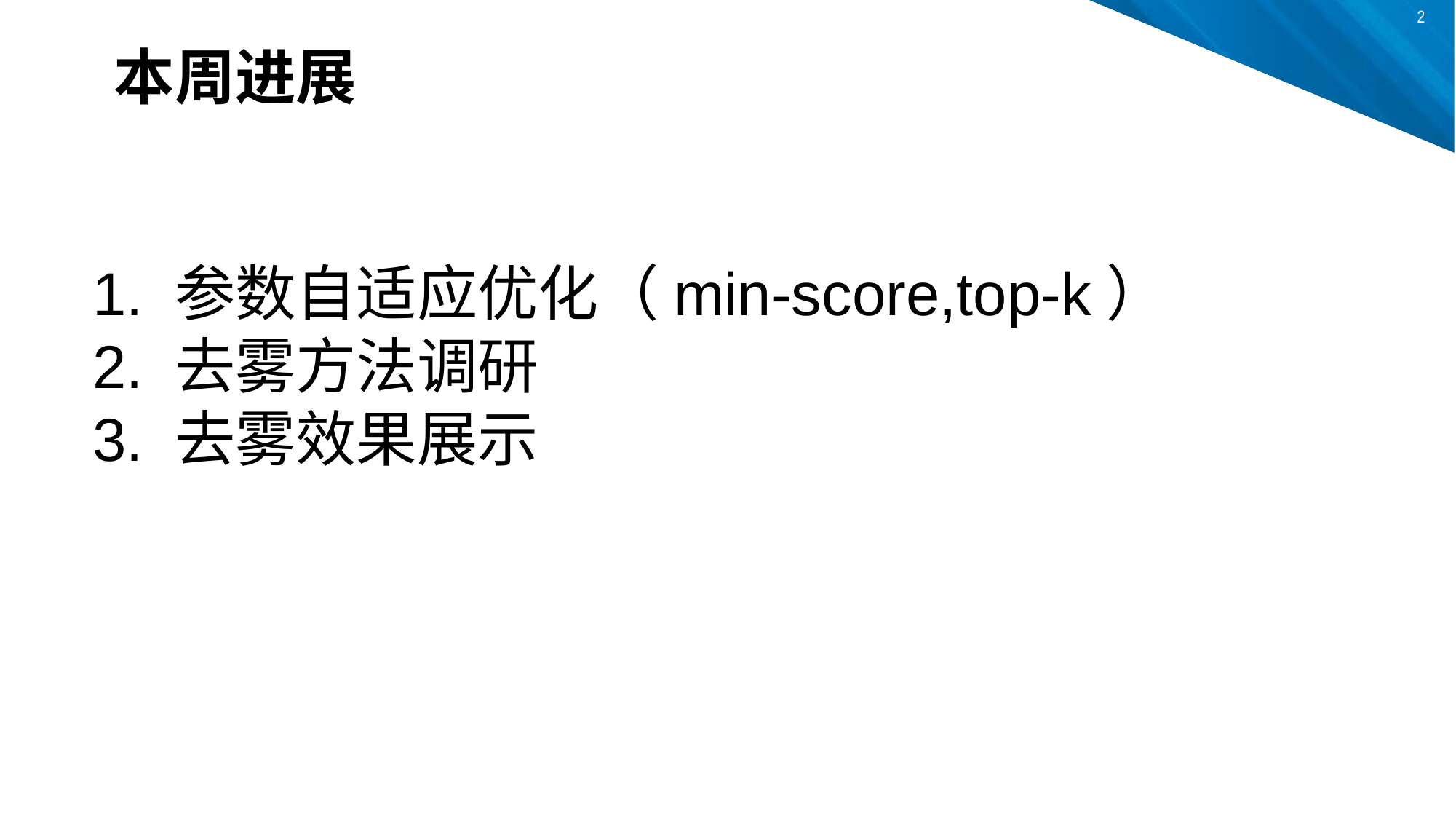

本周进展
1. 参数自适应优化（min-score,top-k）
2. 去雾方法调研
3. 去雾效果展示